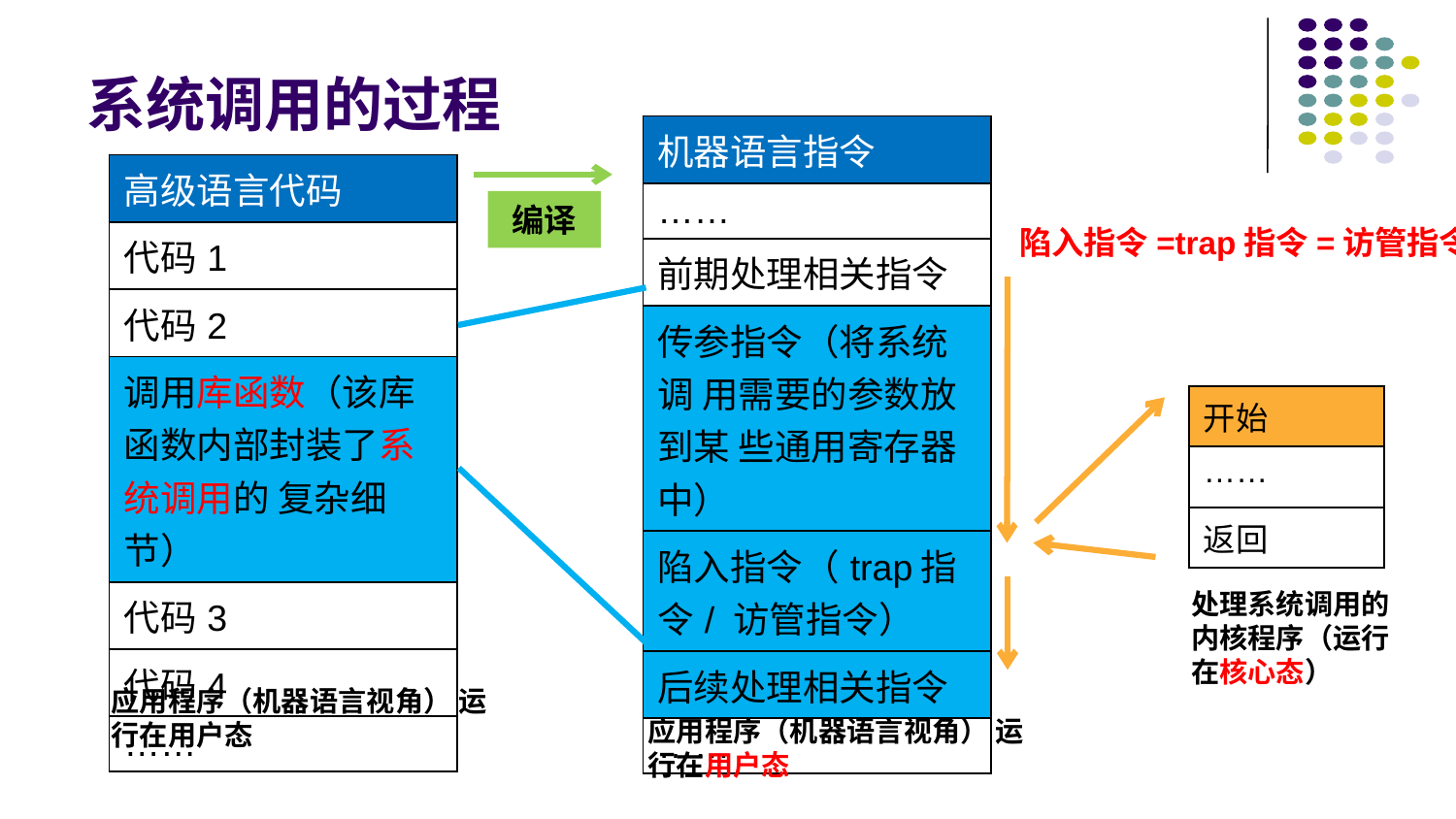

# 系统调用的过程
| 机器语言指令 |
| --- |
| …… |
| 前期处理相关指令 |
| 传参指令（将系统调 用需要的参数放到某 些通用寄存器中） |
| 陷入指令（trap指令/ 访管指令） |
| 后续处理相关指令 |
| …… |
| 高级语言代码 |
| --- |
| 代码1 |
| 代码2 |
| 调用库函数（该库函数内部封装了系统调用的 复杂细节） |
| 代码3 |
| 代码4 |
| …… |
编译
陷入指令=trap指令=访管指令
| 开始 |
| --- |
| …… |
| 返回 |
处理系统调用的 内核程序（运行 在核心态）
应用程序（机器语言视角） 运行在用户态
应用程序（机器语言视角） 运行在用户态
120